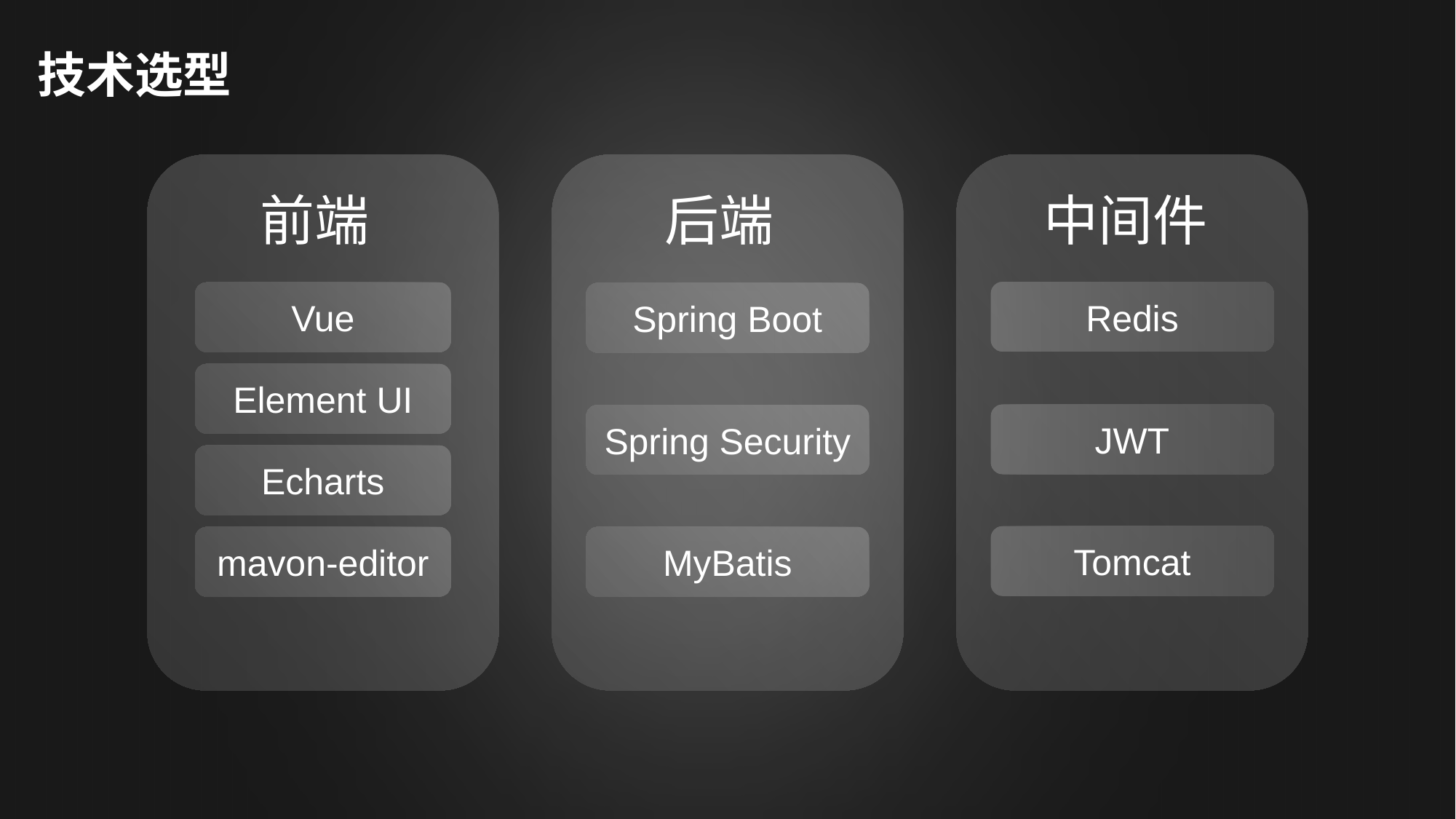

# 技术选型

前端
后端
中间件
Redis
Vue
Spring Boot
Element UI
JWT
Spring Security
Echarts
Tomcat
mavon-editor
MyBatis